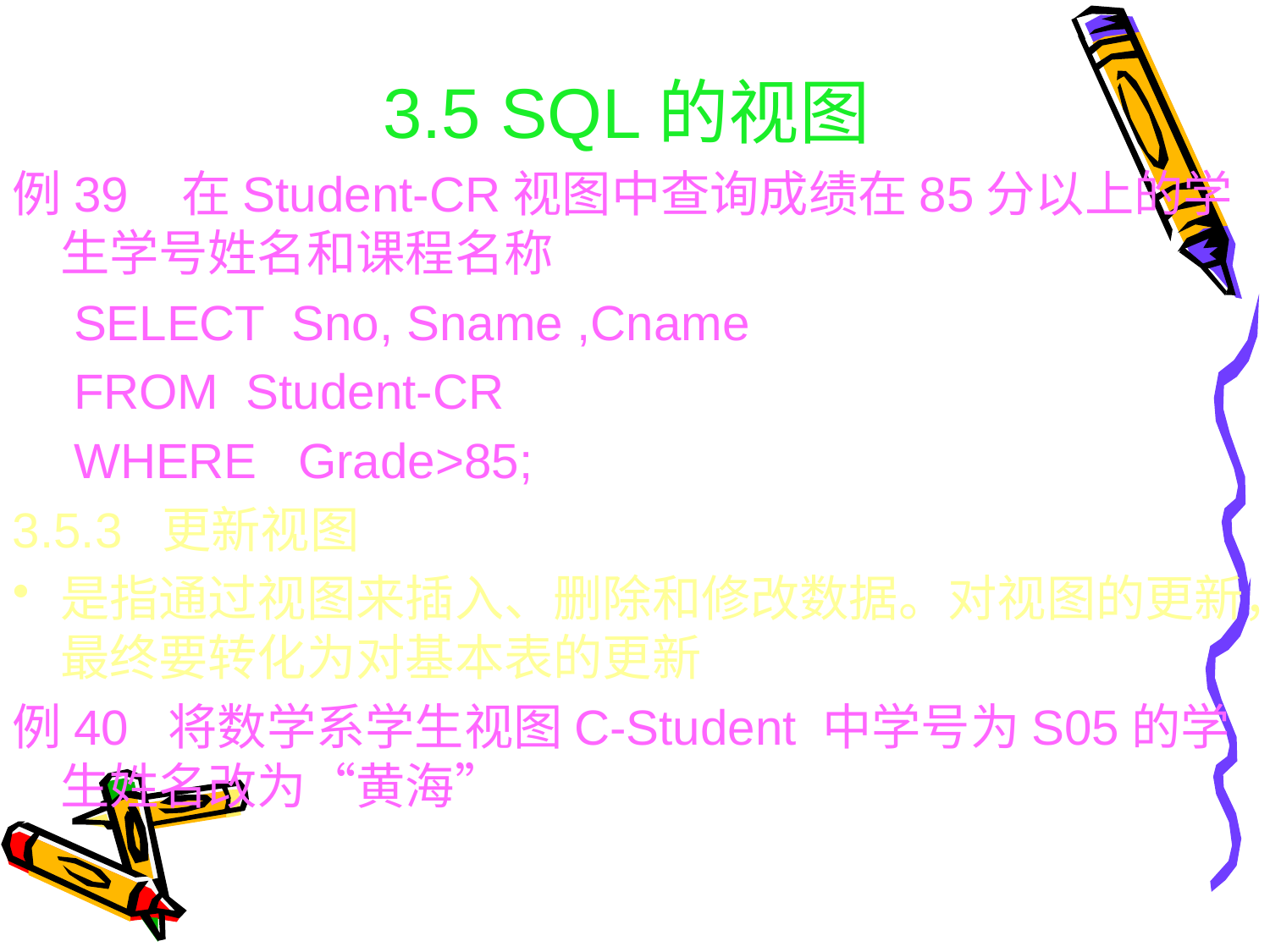

# 3.5 SQL的视图
例39   在Student-CR视图中查询成绩在85分以上的学生学号姓名和课程名称
　SELECT  Sno, Sname ,Cname
　FROM  Student-CR
　WHERE   Grade>85;
3.5.3  更新视图
是指通过视图来插入、删除和修改数据。对视图的更新，最终要转化为对基本表的更新
例40  将数学系学生视图C-Student 中学号为S05的学生姓名改为“黄海”